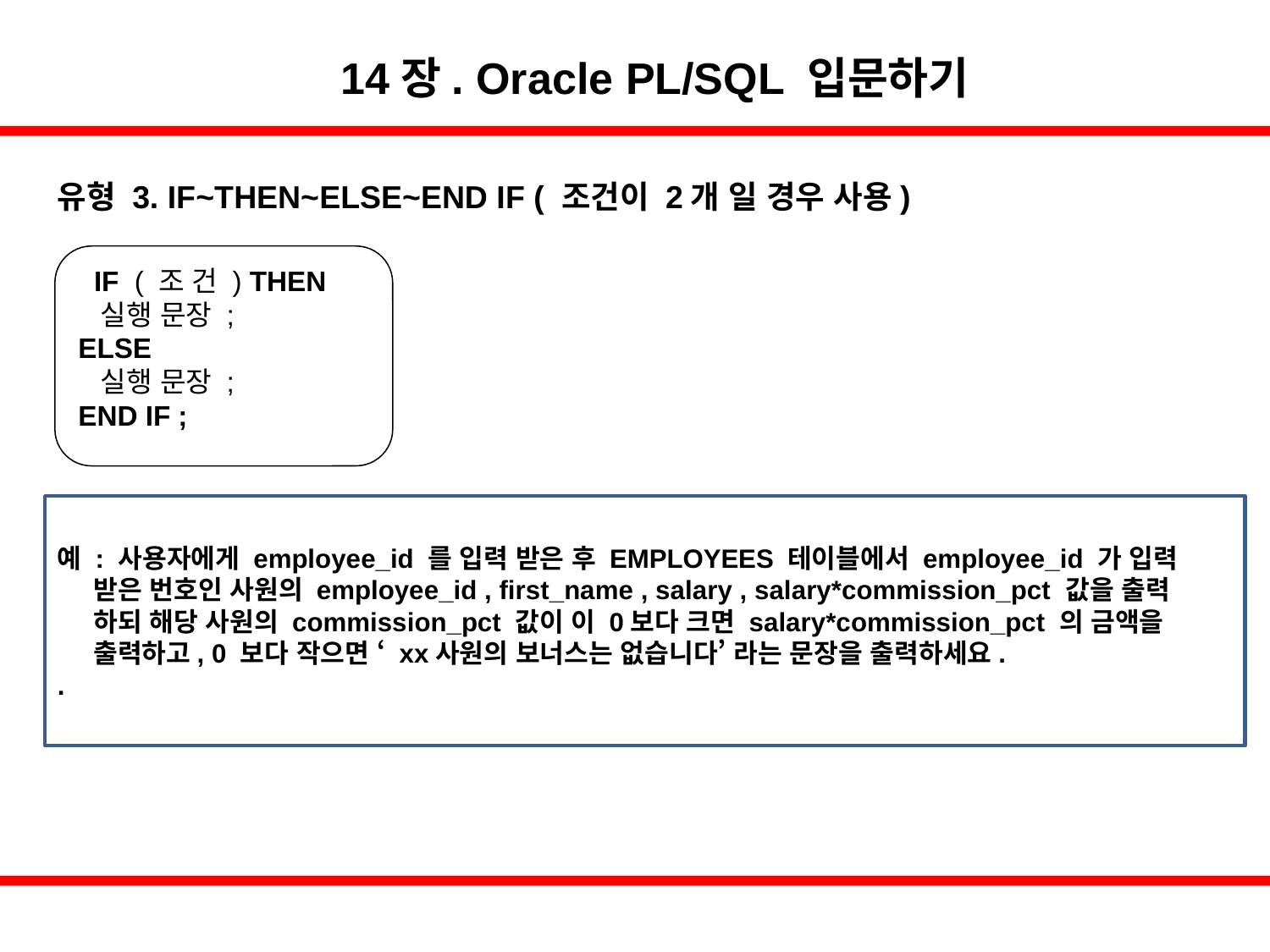

14장. Oracle PL/SQL 입문하기

유형 3. IF~THEN~ELSE~END IF ( 조건이 2개 일 경우 사용)
  IF  ( 조 건 ) THEN
  실행 문장 ;
ELSE
  실행 문장 ;
END IF ;
예 : 사용자에게 employee_id 를 입력 받은 후 EMPLOYEES 테이블에서 employee_id 가 입력
    받은 번호인 사원의 employee_id , first_name , salary , salary*commission_pct 값을 출력
    하되 해당 사원의 commission_pct 값이 이 0보다 크면 salary*commission_pct 의 금액을
    출력하고, 0 보다 작으면 ‘ xx사원의 보너스는 없습니다’ 라는 문장을 출력하세요.
.